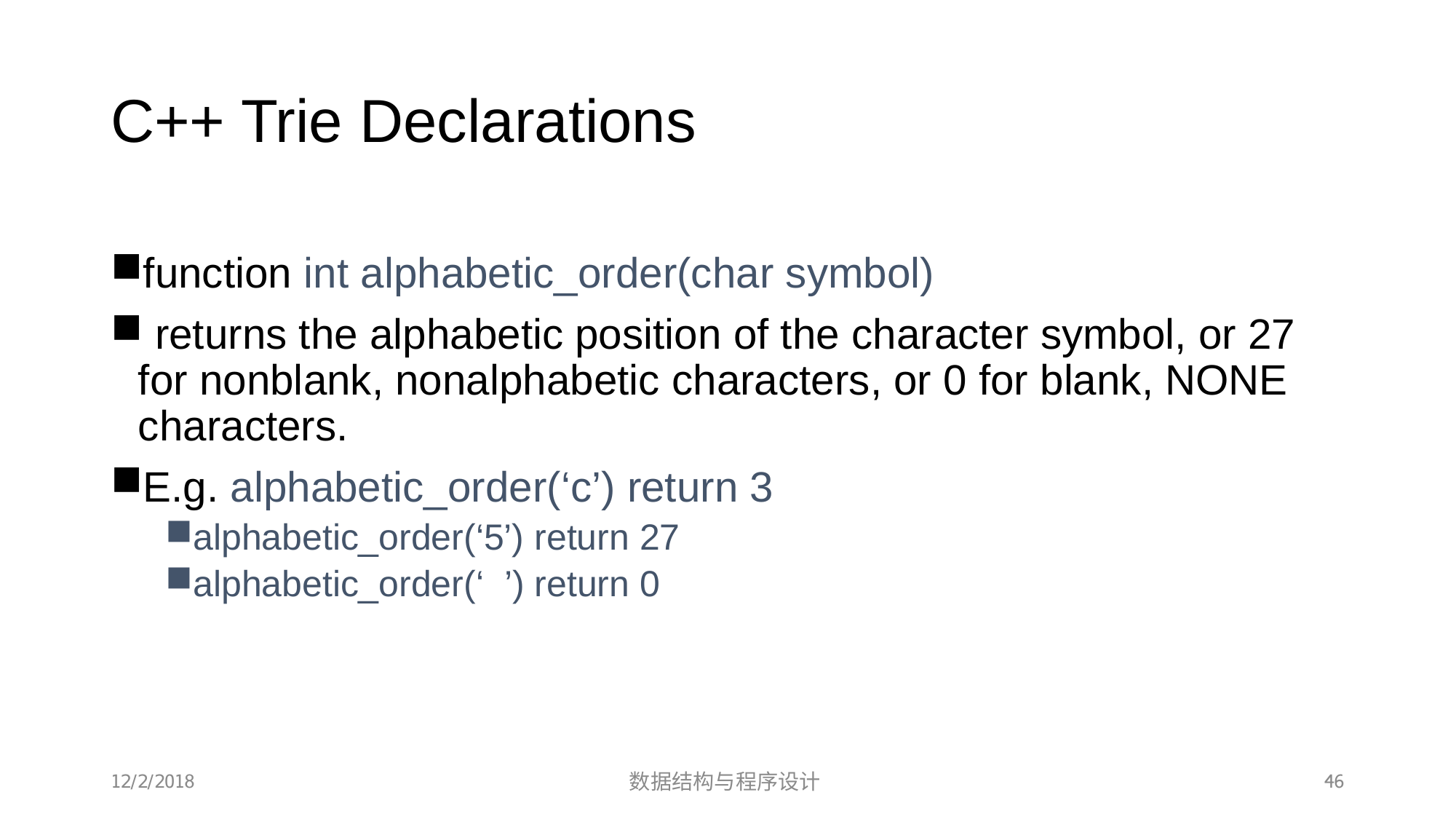

# C++ Trie Declarations
function int alphabetic_order(char symbol)
 returns the alphabetic position of the character symbol, or 27 for nonblank, nonalphabetic characters, or 0 for blank, NONE characters.
E.g. alphabetic_order(‘c’) return 3
alphabetic_order(‘5’) return 27
alphabetic_order(‘  ’) return 0
12/2/2018
数据结构与程序设计
46